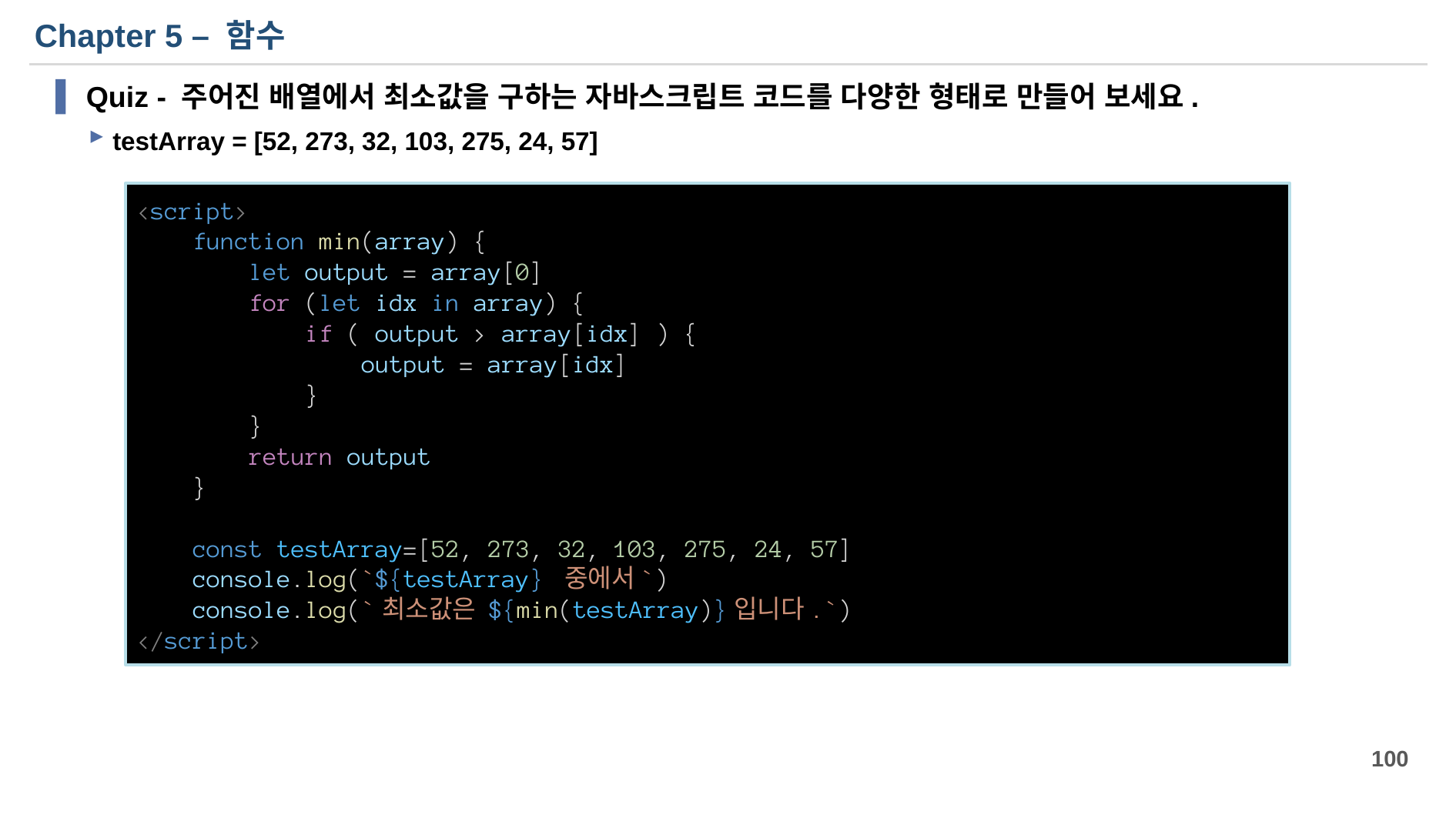

# Chapter 5 – 함수
Quiz - 주어진 배열에서 최소값을 구하는 자바스크립트 코드를 다양한 형태로 만들어 보세요.
testArray = [52, 273, 32, 103, 275, 24, 57]
<script>
    function min(array) {
        let output = array[0]
        for (let idx in array) {
            if ( output > array[idx] ) {
                output = array[idx]
            }
        }
        return output
    }

    const testArray=[52, 273, 32, 103, 275, 24, 57]
    console.log(`${testArray} 중에서`)
    console.log(`최소값은 ${min(testArray)}입니다.`)
</script>
100